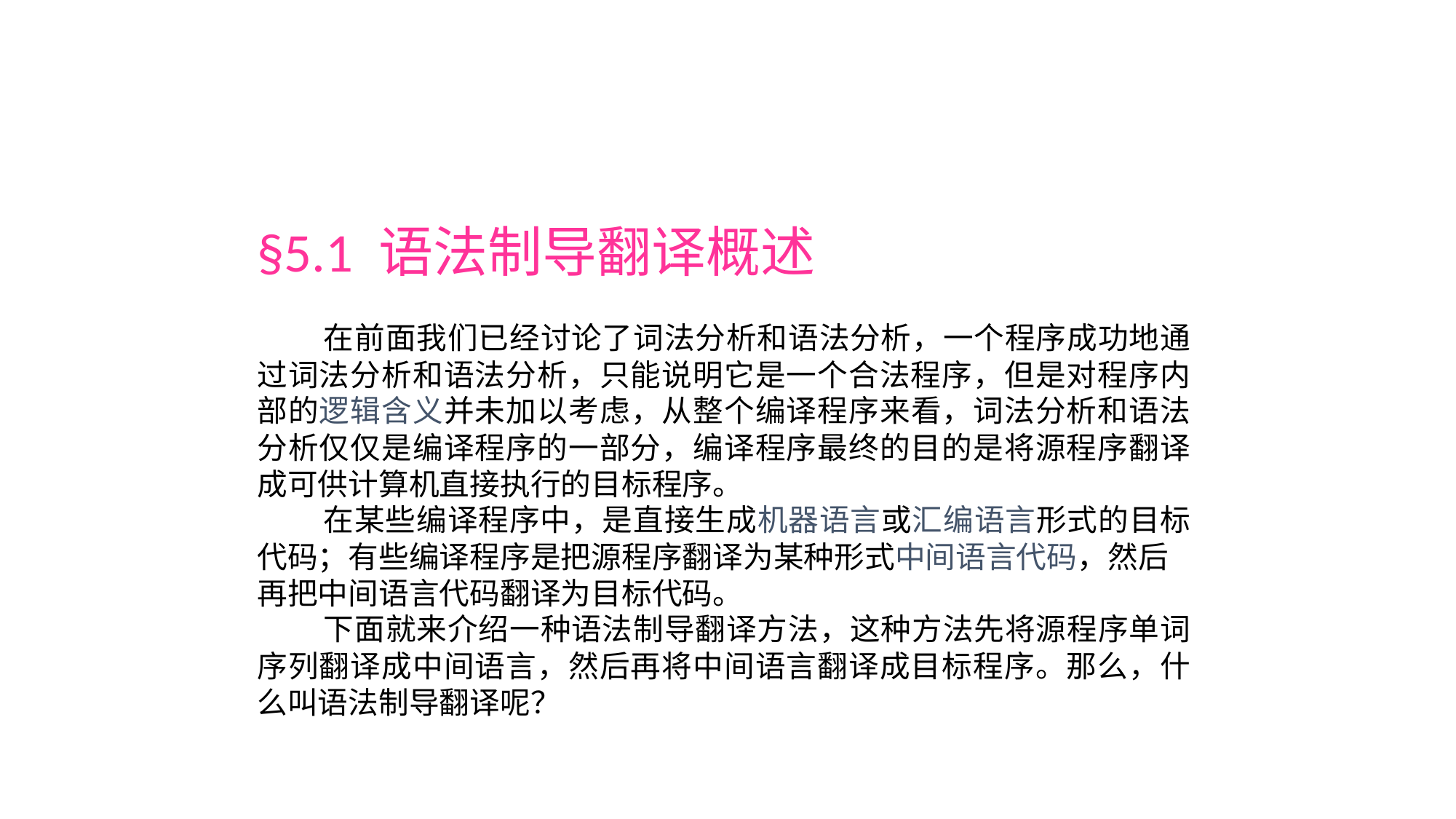

#
§5.1 语法制导翻译概述

        在前面我们已经讨论了词法分析和语法分析，一个程序成功地通过词法分析和语法分析，只能说明它是一个合法程序，但是对程序内部的逻辑含义并未加以考虑，从整个编译程序来看，词法分析和语法分析仅仅是编译程序的一部分，编译程序最终的目的是将源程序翻译成可供计算机直接执行的目标程序。
        在某些编译程序中，是直接生成机器语言或汇编语言形式的目标代码；有些编译程序是把源程序翻译为某种形式中间语言代码，然后
再把中间语言代码翻译为目标代码。
        下面就来介绍一种语法制导翻译方法，这种方法先将源程序单词序列翻译成中间语言，然后再将中间语言翻译成目标程序。那么，什么叫语法制导翻译呢？